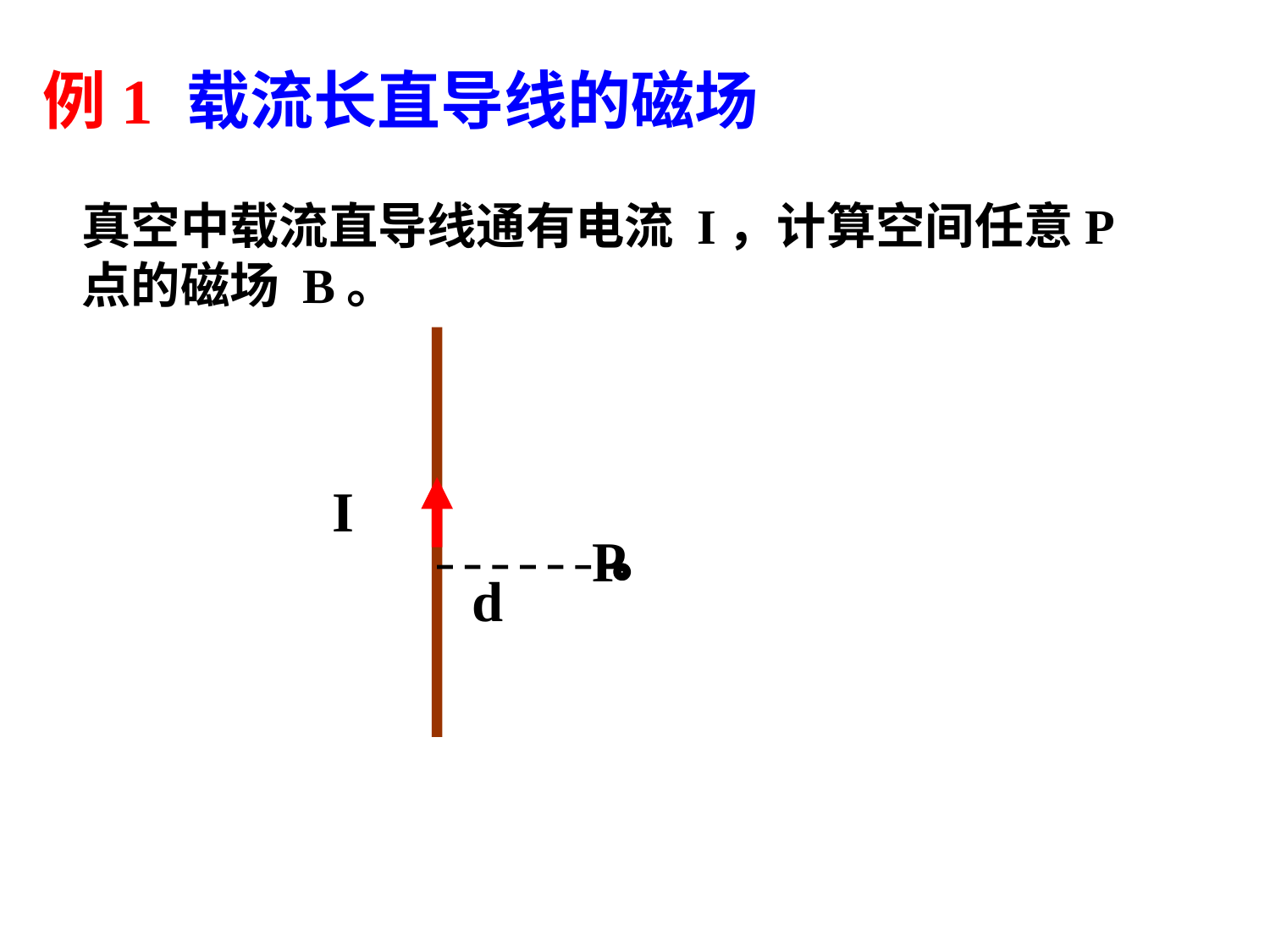

# 例1 载流长直导线的磁场
真空中载流直导线通有电流 I，计算空间任意P点的磁场 B。

I

P

d